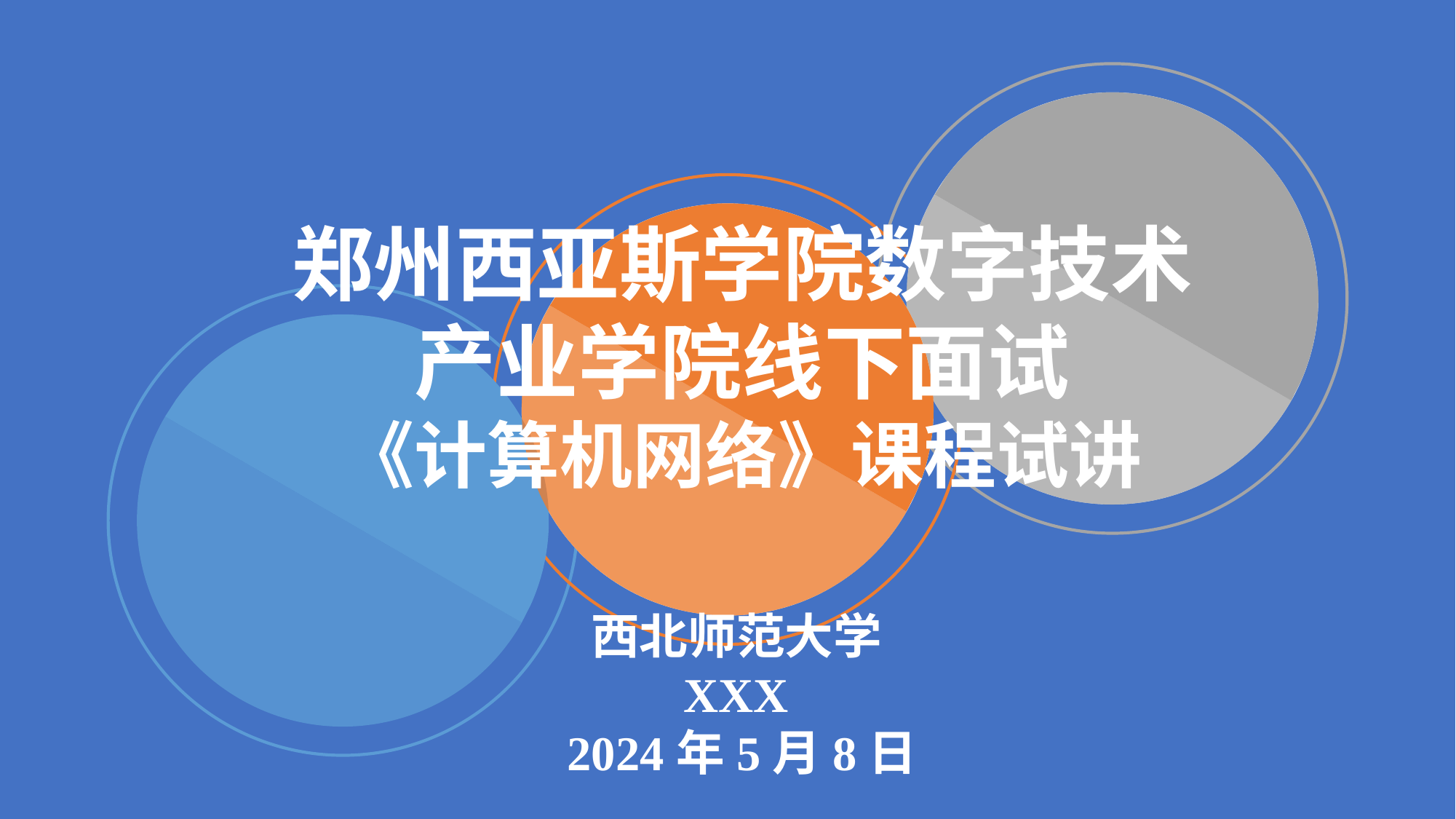

郑州西亚斯学院数字技术产业学院线下面试
《计算机网络》课程试讲

西北师范大学
XXX
2024年5月8日